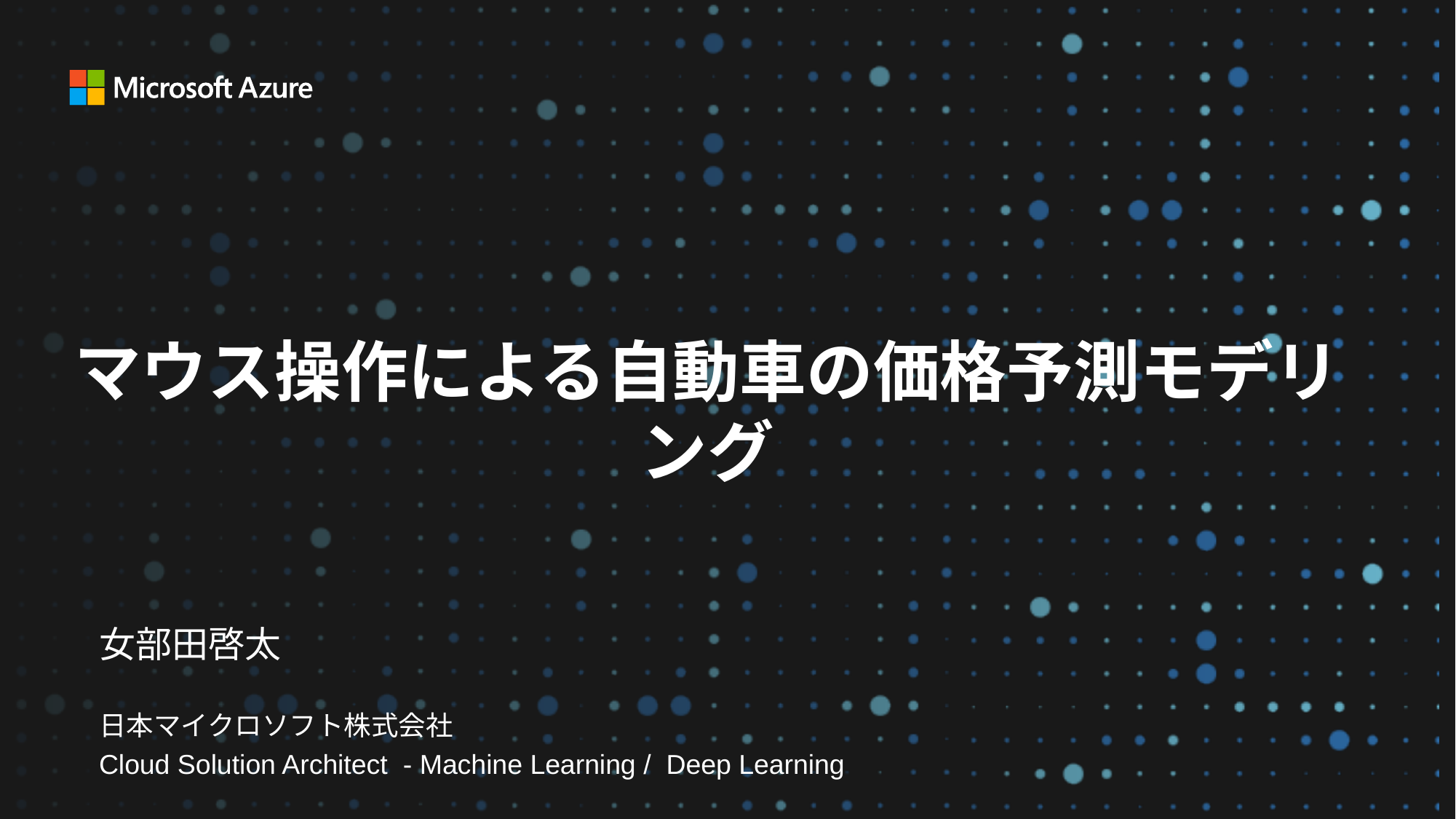

マウス操作による自動車の価格予測モデリング
女部田啓太

日本マイクロソフト株式会社
Cloud Solution Architect  - Machine Learning /  Deep Learning